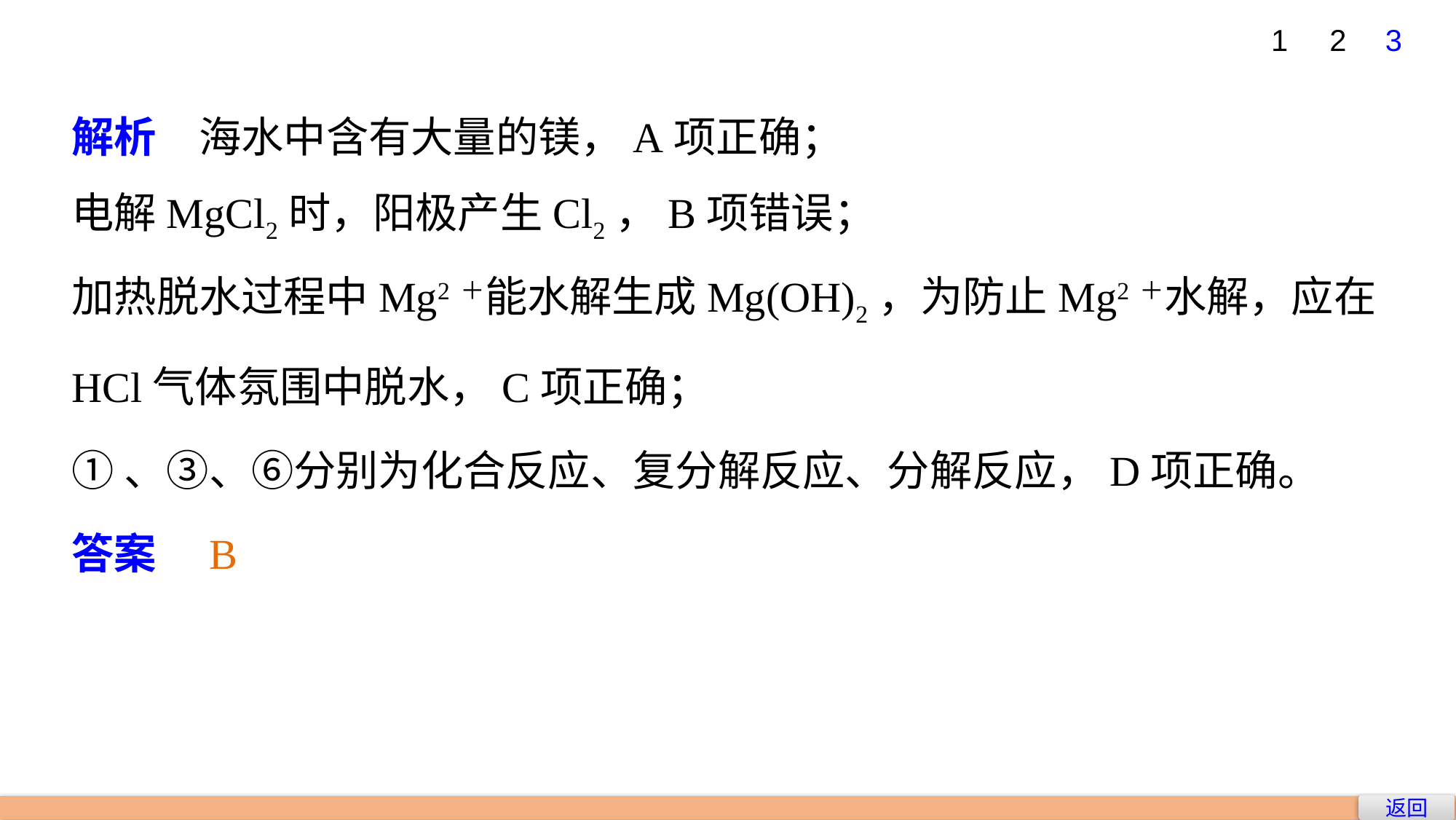

1
2
3
解析　海水中含有大量的镁，A项正确；
电解MgCl2时，阳极产生Cl2，B项错误；
加热脱水过程中Mg2＋能水解生成Mg(OH)2，为防止Mg2＋水解，应在HCl气体氛围中脱水，C项正确；
①、③、⑥分别为化合反应、复分解反应、分解反应，D项正确。
答案　B
返回